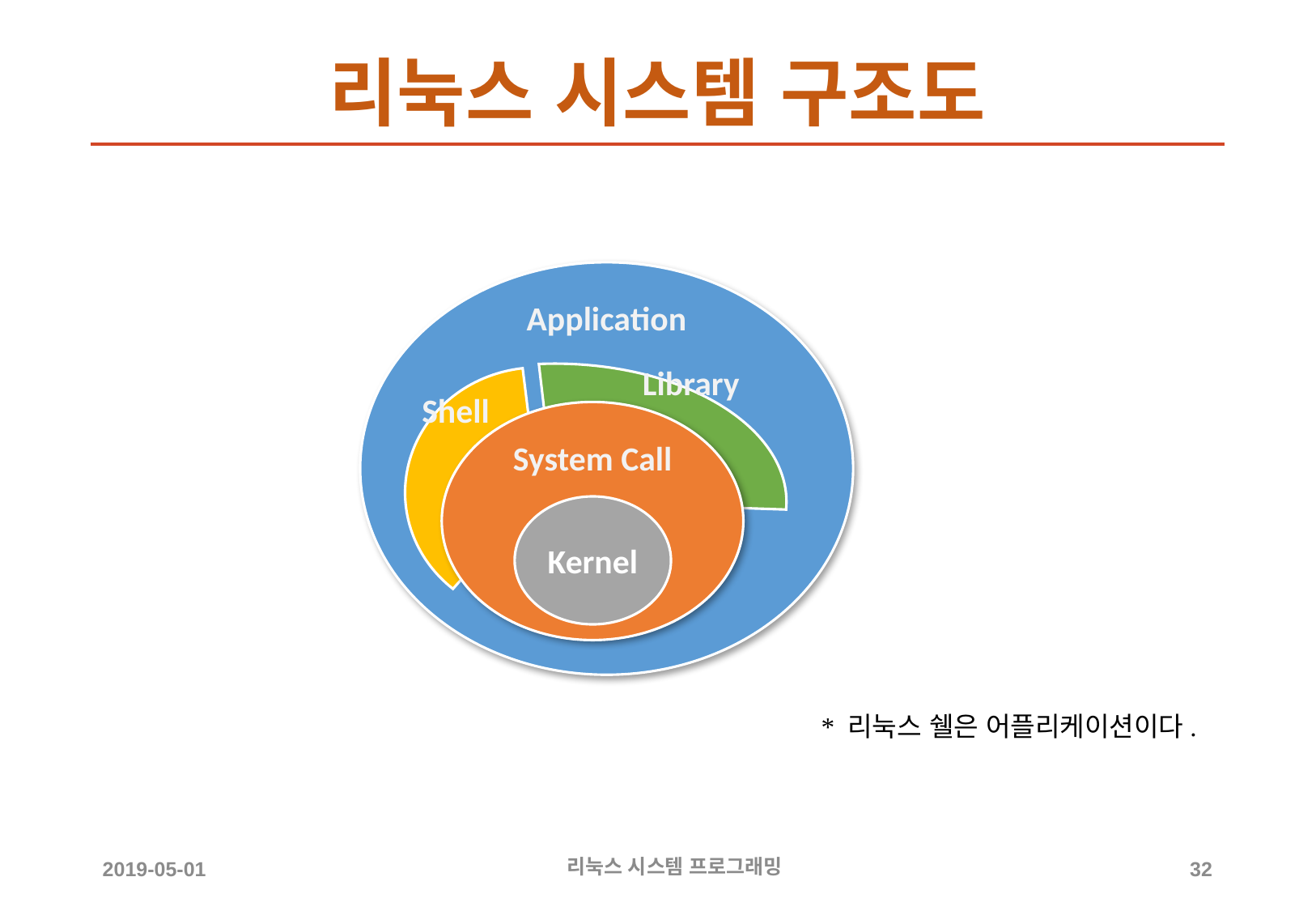

# 리눅스 시스템 구조도

Application
Library

Shell

System Call
Kernel
* 리눅스 쉘은 어플리케이션이다.
2019-05-01
리눅스 시스템 프로그래밍
32